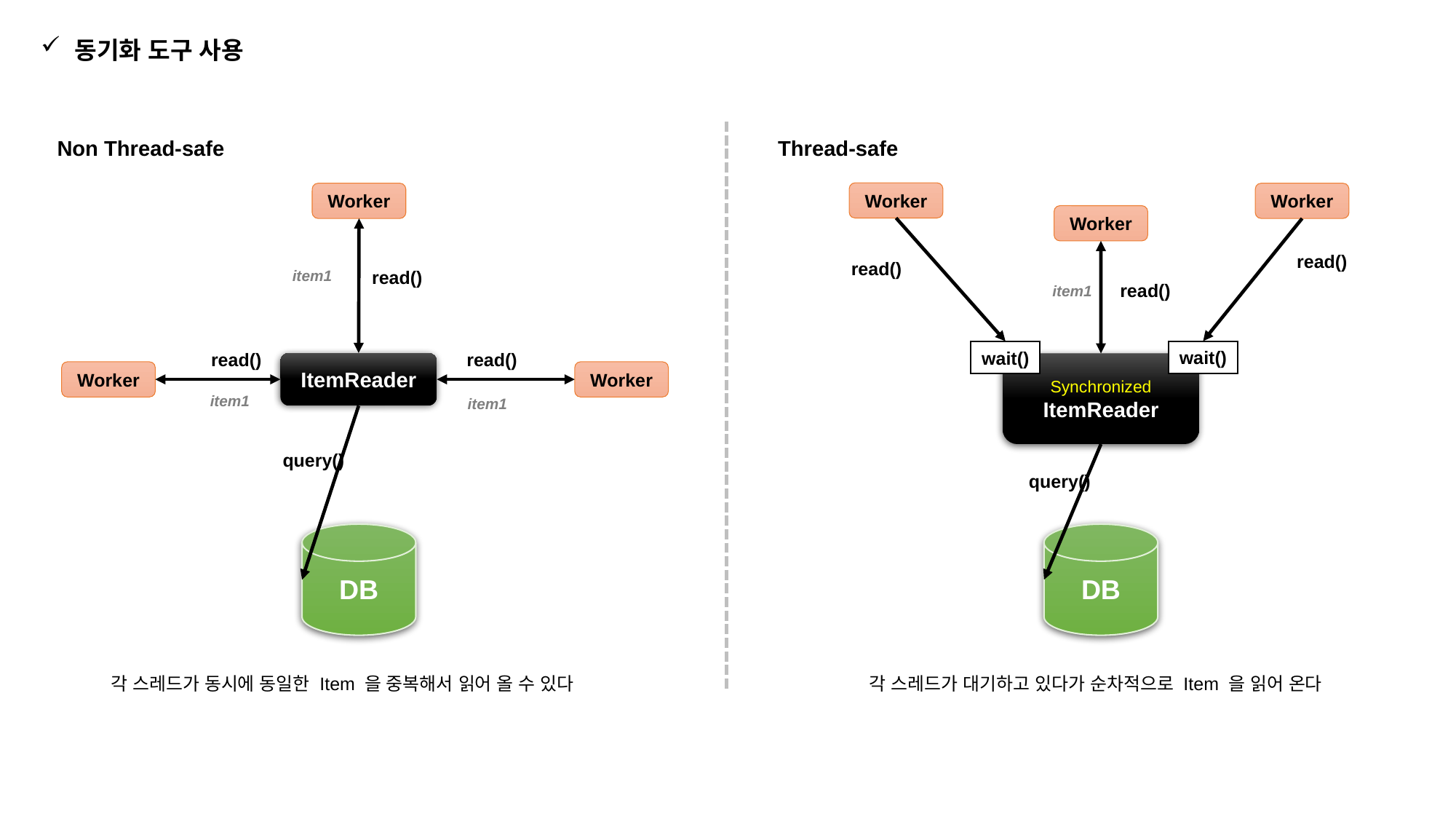

동기화 도구 사용
Thread-safe
Non Thread-safe
Worker
Worker
Worker
Worker
read()
read()
item1
read()
read()
item1
wait()
wait()
read()
read()
ItemReader
Synchronized
ItemReader
Worker
Worker
item1
item1
query()
query()
DB
DB
각 스레드가 대기하고 있다가 순차적으로 Item 을 읽어 온다
각 스레드가 동시에 동일한 Item 을 중복해서 읽어 올 수 있다